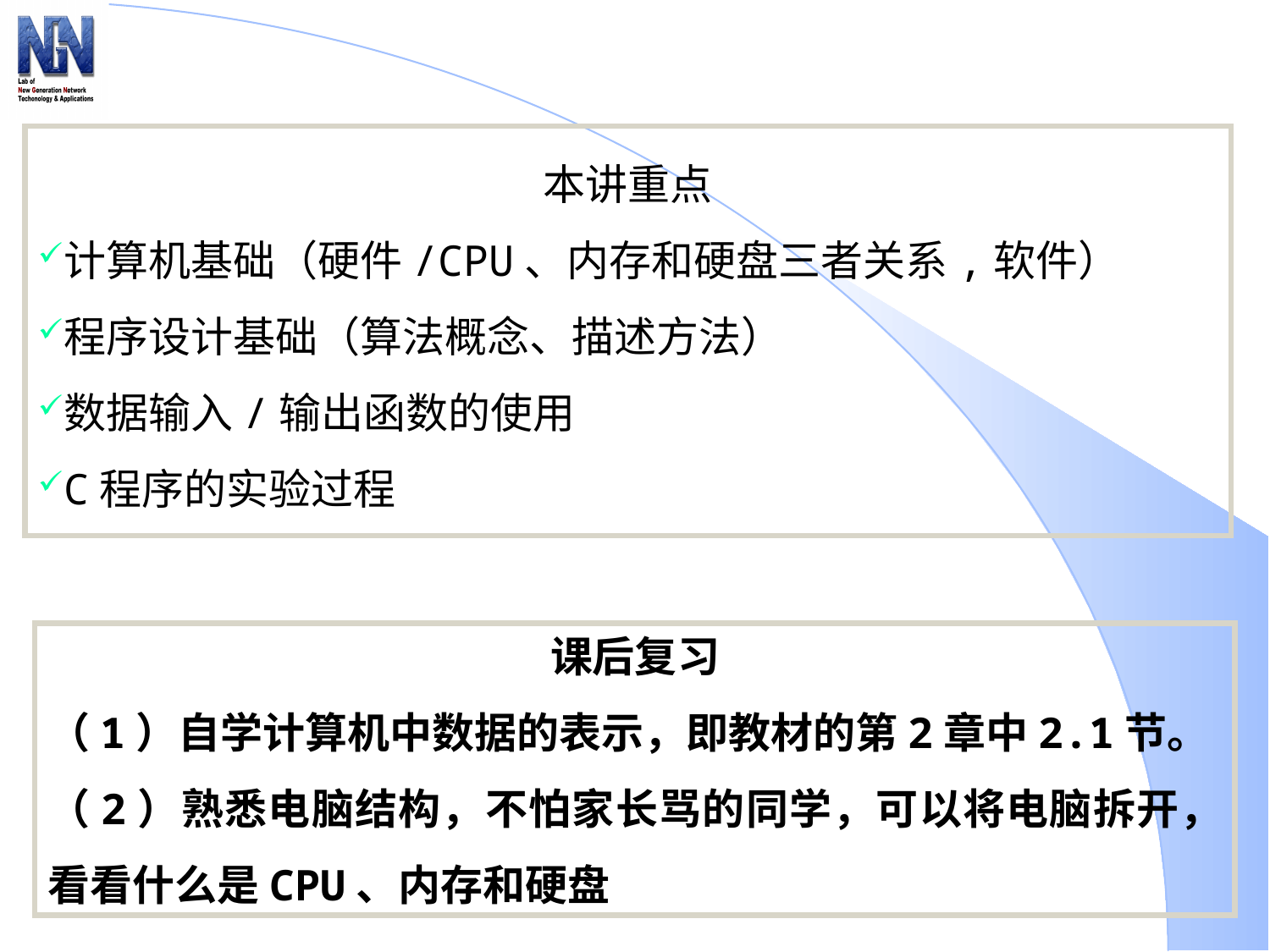

本讲重点
计算机基础（硬件/CPU、内存和硬盘三者关系,软件）
程序设计基础（算法概念、描述方法）
数据输入/输出函数的使用
C程序的实验过程
课后复习
（1）自学计算机中数据的表示，即教材的第2章中2.1节。
（2）熟悉电脑结构，不怕家长骂的同学，可以将电脑拆开，看看什么是CPU、内存和硬盘